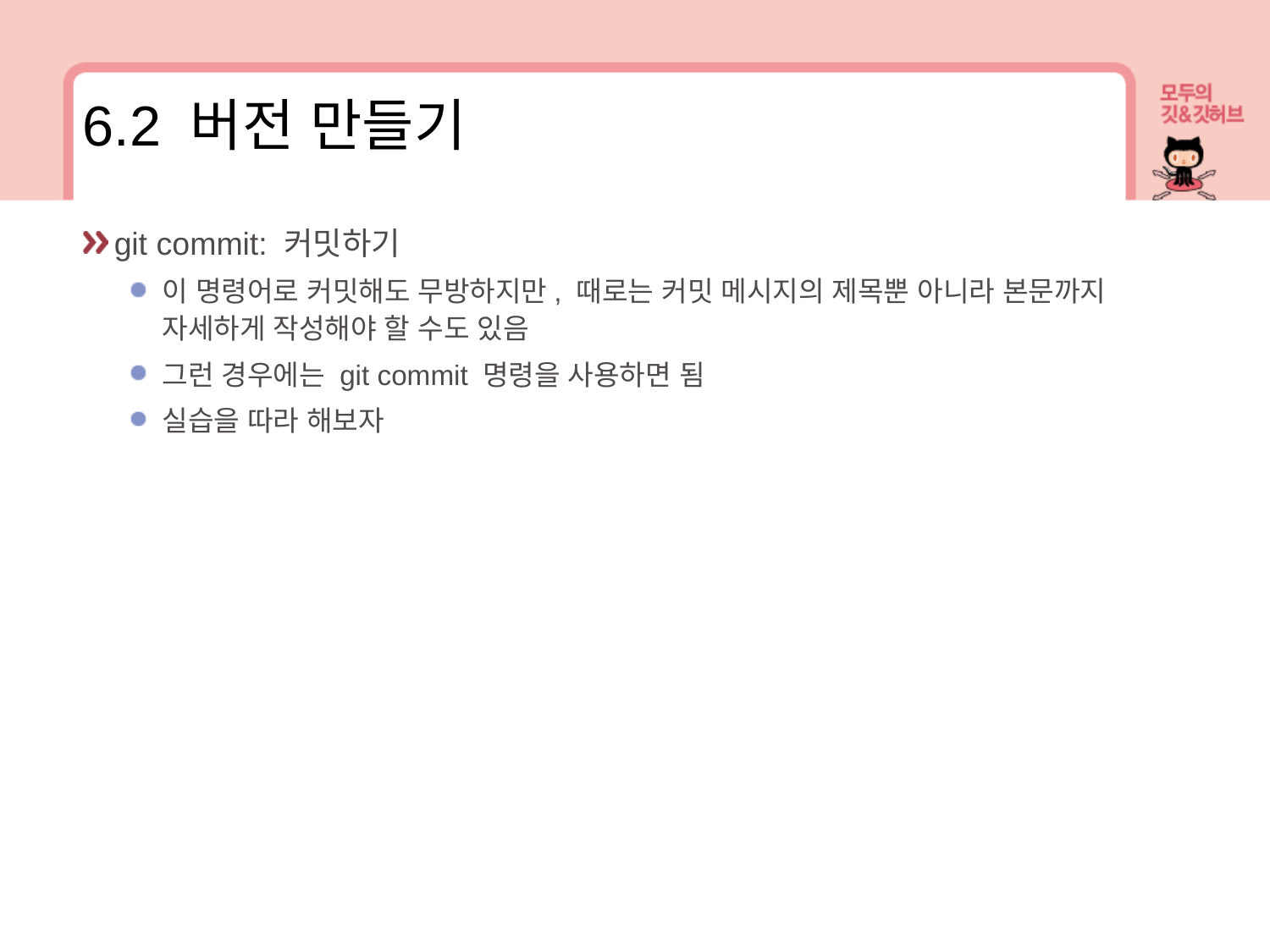

6.2 버전 만들기
git commit: 커밋하기
이 명령어로 커밋해도 무방하지만, 때로는 커밋 메시지의 제목뿐 아니라 본문까지 자세하게 작성해야 할 수도 있음
그런 경우에는 git commit 명령을 사용하면 됨
실습을 따라 해보자